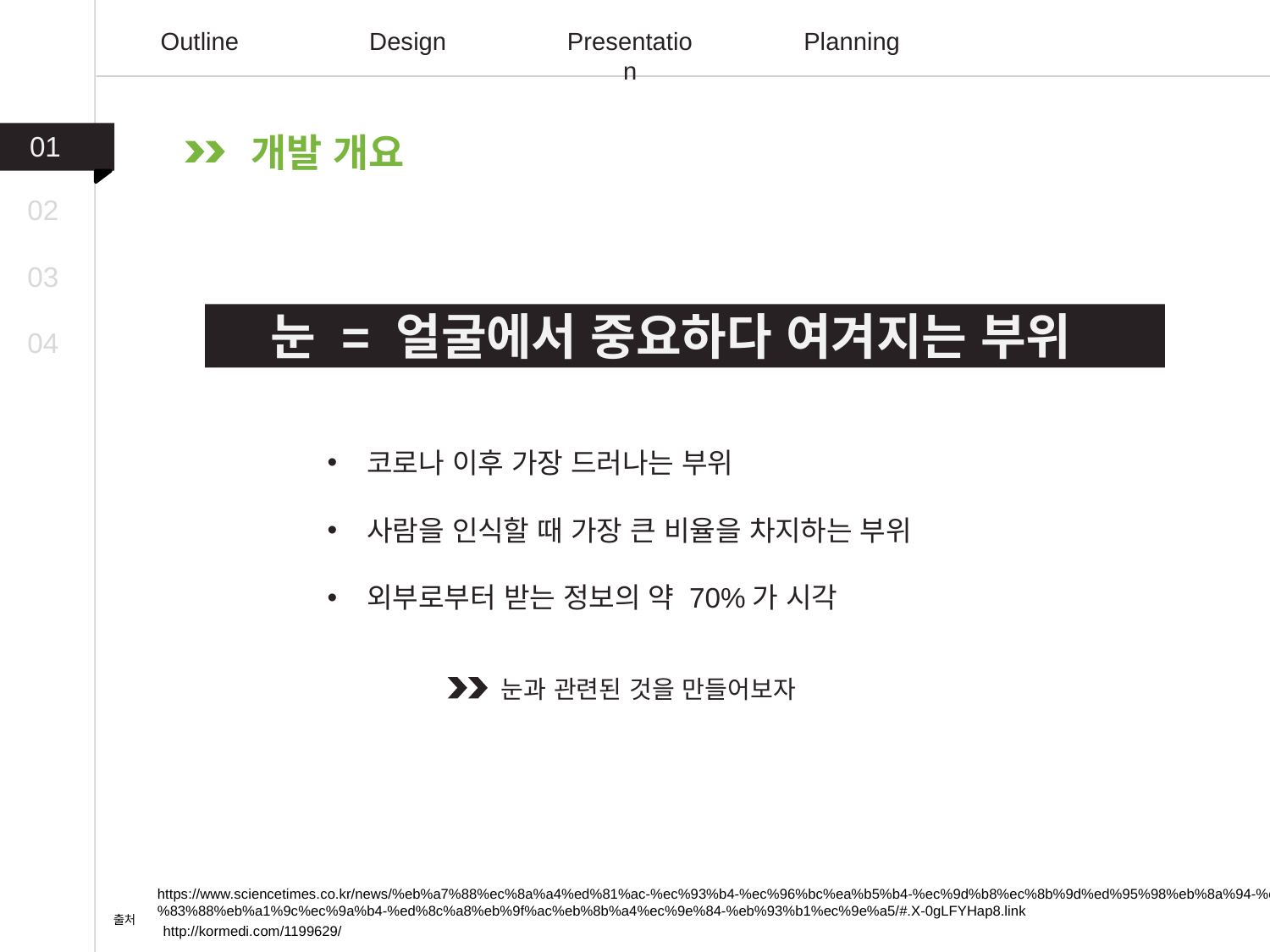

Outline
Design
Presentation
Planning
개발 개요

01

02
03
눈 = 얼굴에서 중요하다 여겨지는 부위

04
코로나 이후 가장 드러나는 부위

사람을 인식할 때 가장 큰 비율을 차지하는 부위

외부로부터 받는 정보의 약 70%가 시각
눈과 관련된 것을 만들어보자

https://www.sciencetimes.co.kr/news/%eb%a7%88%ec%8a%a4%ed%81%ac-%ec%93%b4-%ec%96%bc%ea%b5%b4-%ec%9d%b8%ec%8b%9d%ed%95%98%eb%8a%94-%ec%83%88%eb%a1%9c%ec%9a%b4-%ed%8c%a8%eb%9f%ac%eb%8b%a4%ec%9e%84-%eb%93%b1%ec%9e%a5/#.X-0gLFYHap8.link
출처
http://kormedi.com/1199629/